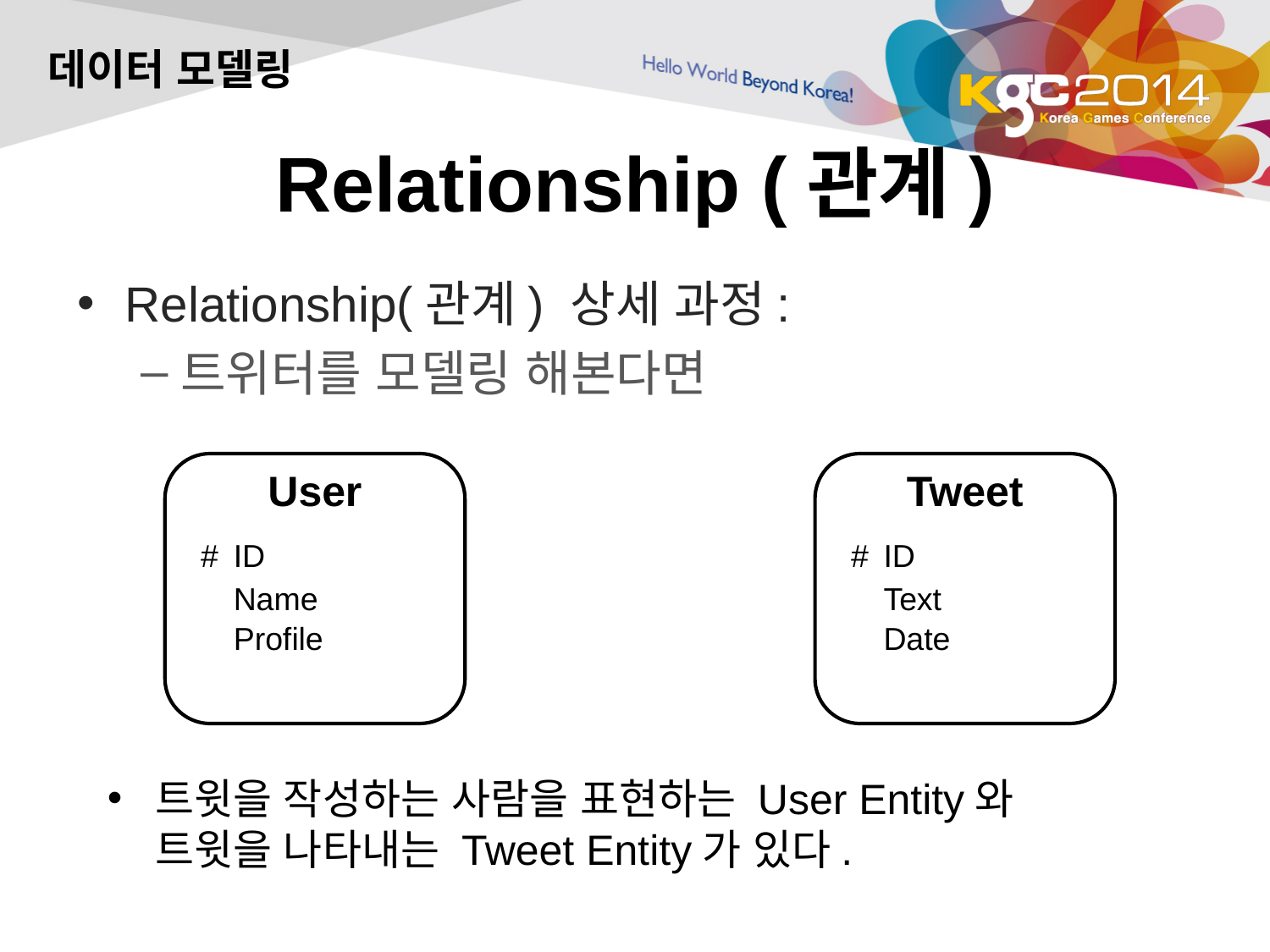

데이터 모델링
# Relationship (관계)
Relationship(관계) 상세 과정:
트위터를 모델링 해본다면

User
Tweet
#
ID
#
ID
Name
Text
Profile
Date
트윗을 작성하는 사람을 표현하는 User Entity와 트윗을 나타내는 Tweet Entity가 있다.